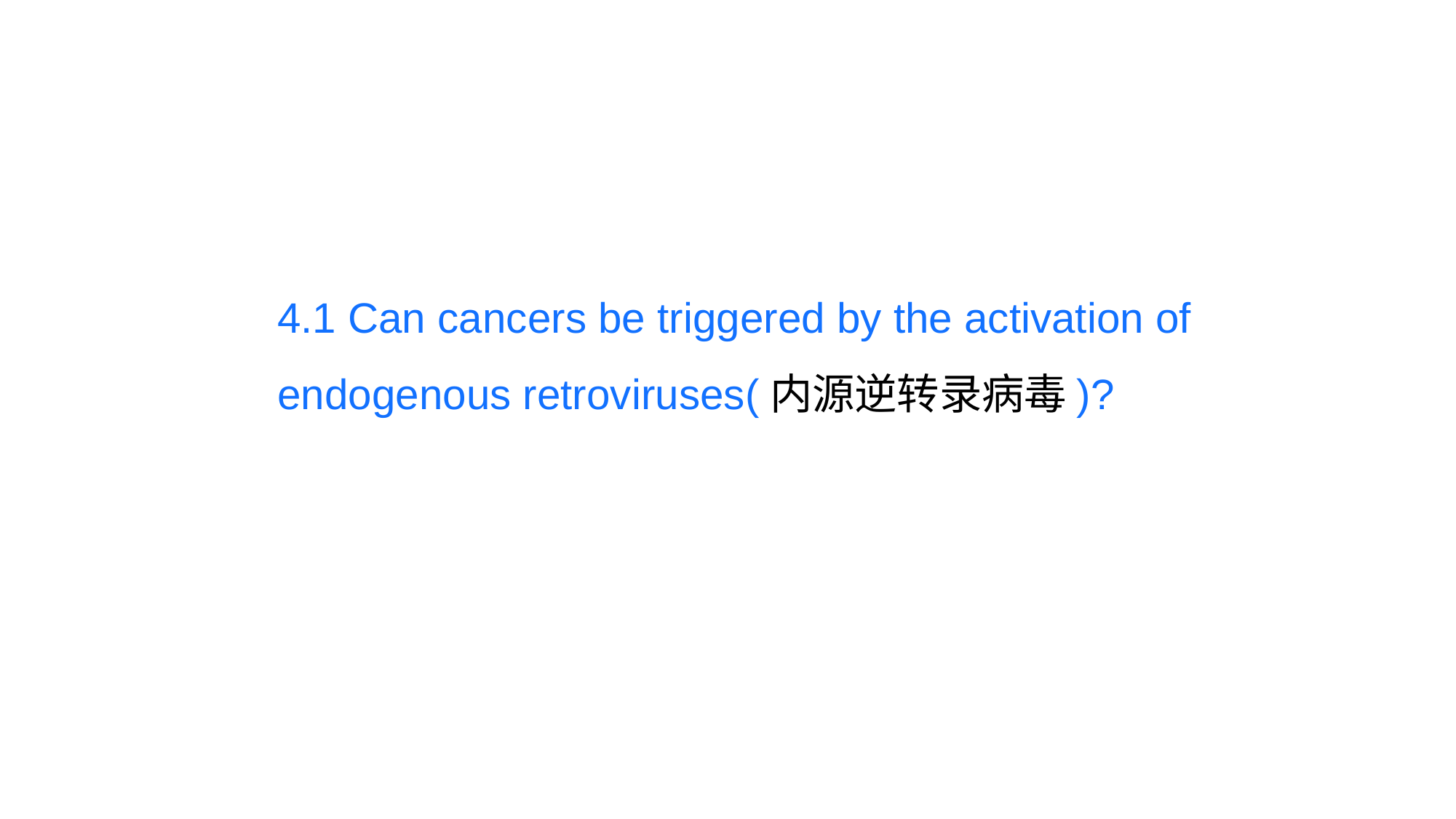

4.1 Can cancers be triggered by the activation of endogenous retroviruses(内源逆转录病毒)?